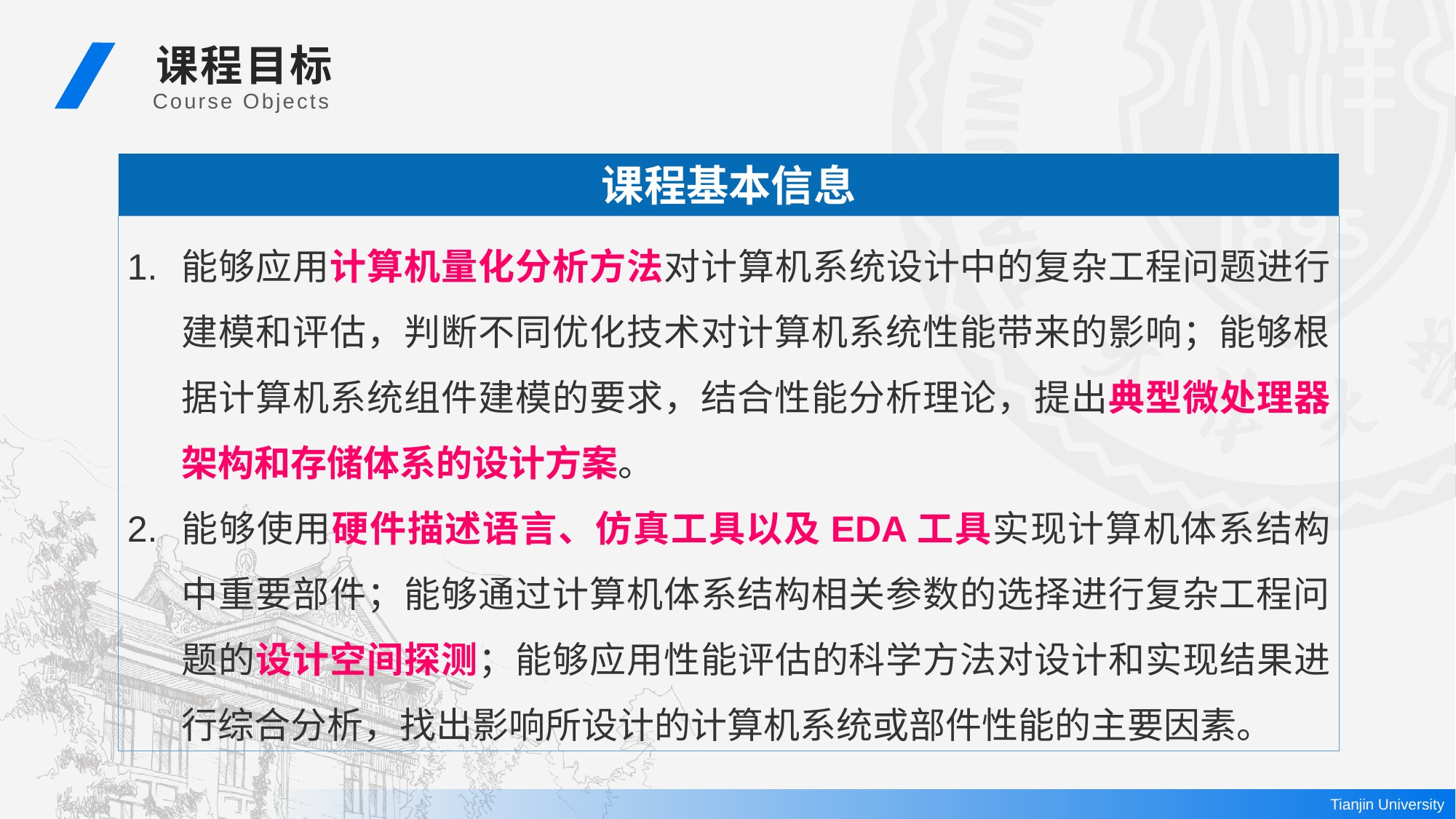

课程目标
   Course Objects
课程基本信息
能够应用计算机量化分析方法对计算机系统设计中的复杂工程问题进行建模和评估，判断不同优化技术对计算机系统性能带来的影响；能够根据计算机系统组件建模的要求，结合性能分析理论，提出典型微处理器架构和存储体系的设计方案。
能够使用硬件描述语言、仿真工具以及EDA工具实现计算机体系结构中重要部件；能够通过计算机体系结构相关参数的选择进行复杂工程问题的设计空间探测；能够应用性能评估的科学方法对设计和实现结果进行综合分析，找出影响所设计的计算机系统或部件性能的主要因素。